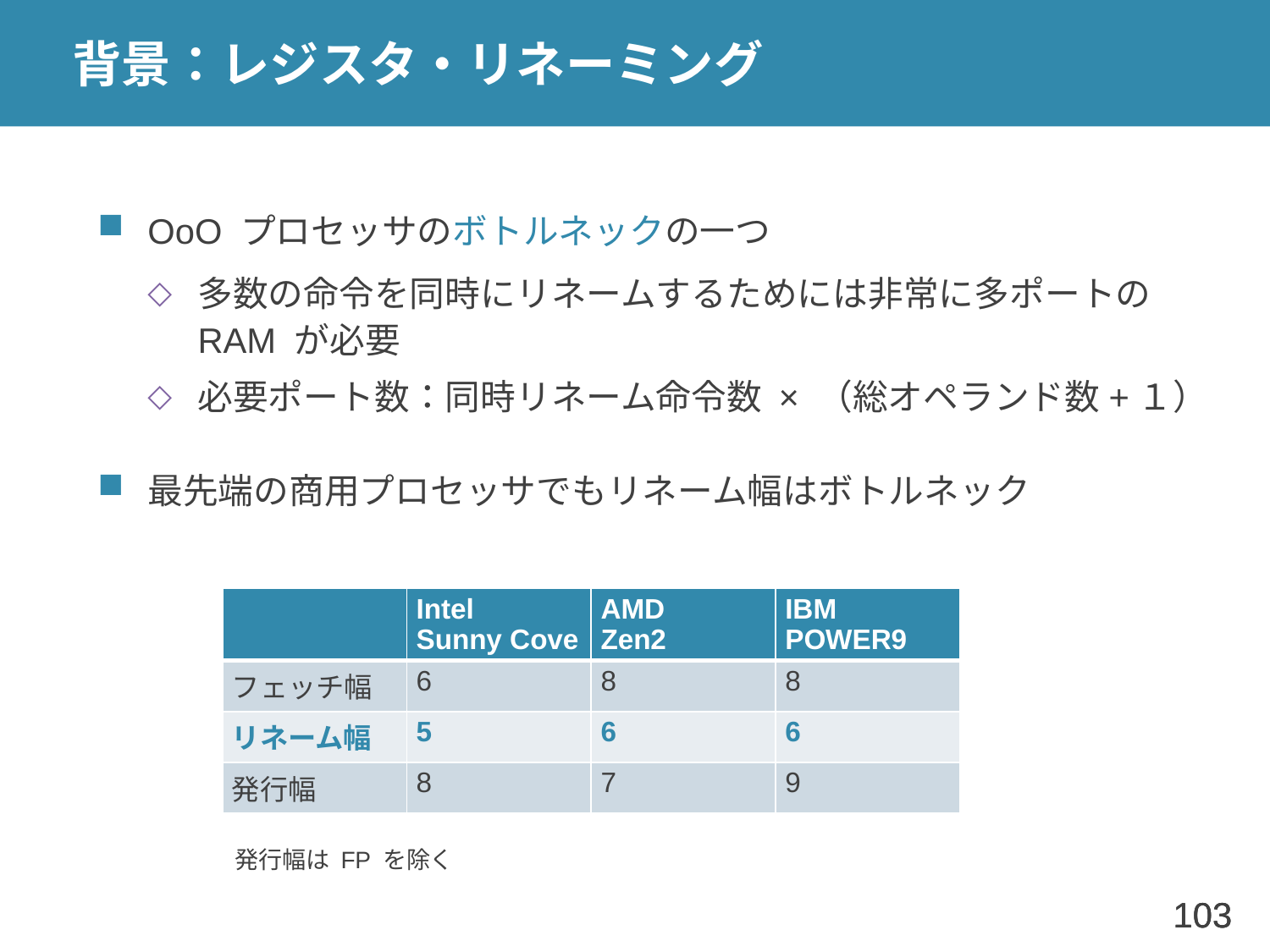

# 背景：レジスタ・リネーミング
OoO プロセッサのボトルネックの一つ
多数の命令を同時にリネームするためには非常に多ポートのRAM が必要
必要ポート数：同時リネーム命令数 × （総オペランド数+１）
最先端の商用プロセッサでもリネーム幅はボトルネック

|  | Intel Sunny Cove | AMD Zen2 | IBM POWER9 |
| --- | --- | --- | --- |
| フェッチ幅 | 6 | 8 | 8 |
| リネーム幅 | 5 | 6 | 6 |
| 発行幅 | 8 | 7 | 9 |
発行幅は FP を除く